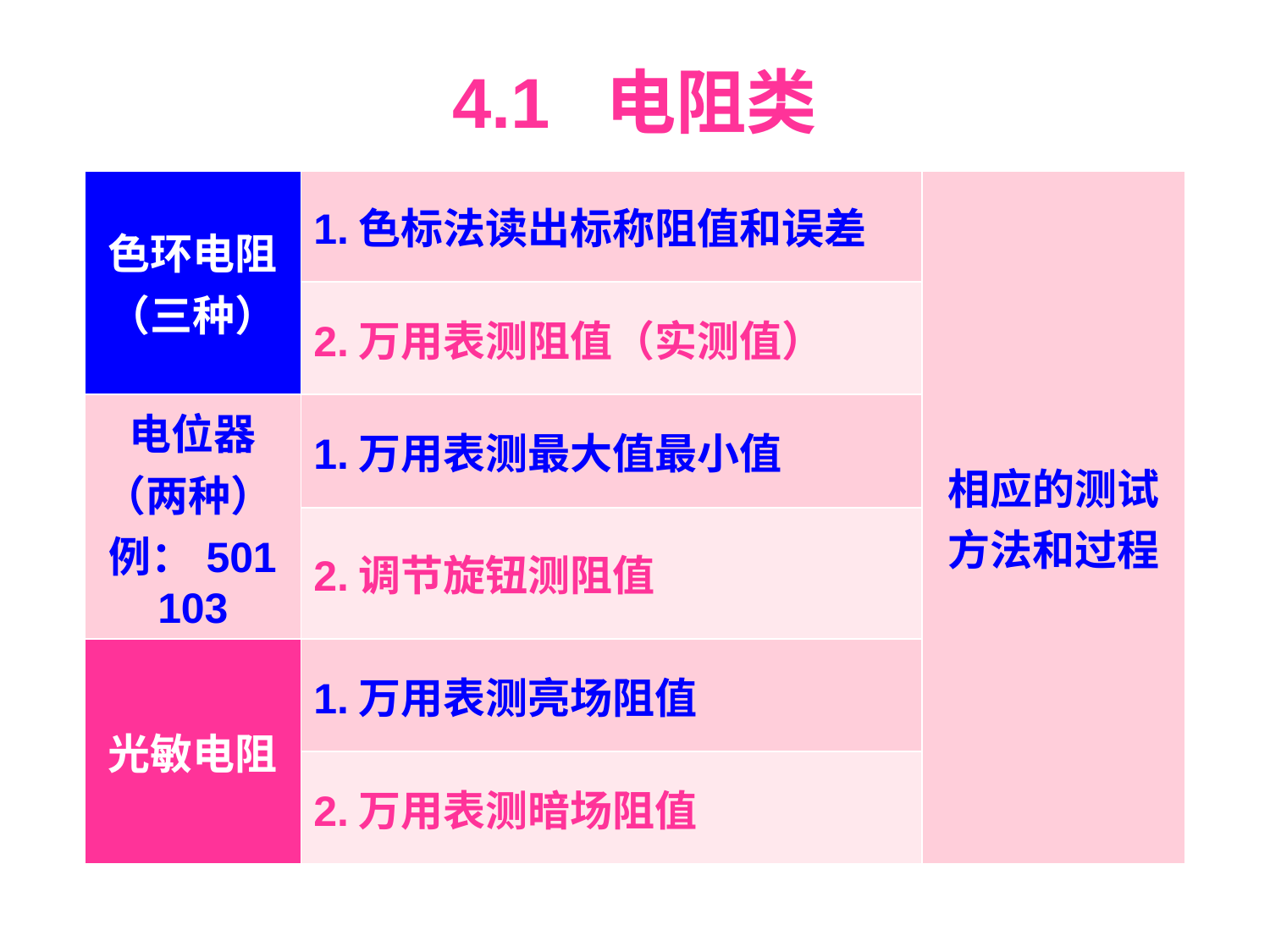

| 4.1 电阻类 |  |  |
| --- | --- | --- |
| 色环电阻 （三种） | 1.色标法读出标称阻值和误差 | 相应的测试方法和过程 |
|  | 2.万用表测阻值（实测值） |  |
| 电位器（两种） 例：501 103 | 1.万用表测最大值最小值 |  |
|  | 2.调节旋钮测阻值 |  |
| 光敏电阻 | 1.万用表测亮场阻值 |  |
|  | 2.万用表测暗场阻值 |  |